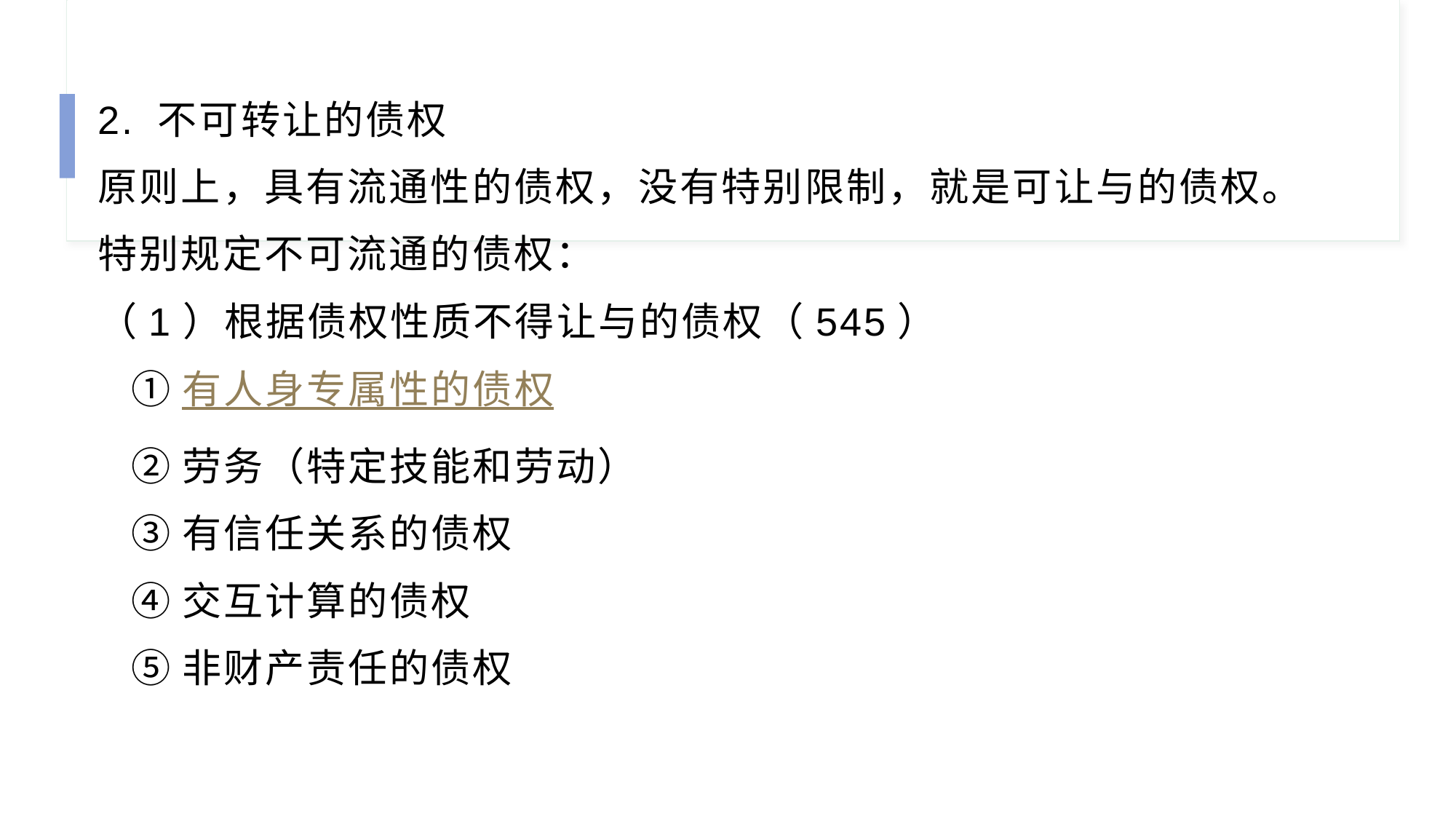

2. 不可转让的债权
原则上，具有流通性的债权，没有特别限制，就是可让与的债权。
特别规定不可流通的债权：
（1）根据债权性质不得让与的债权（545）
   ①有人身专属性的债权
   ②劳务（特定技能和劳动）
   ③有信任关系的债权
   ④交互计算的债权
   ⑤非财产责任的债权